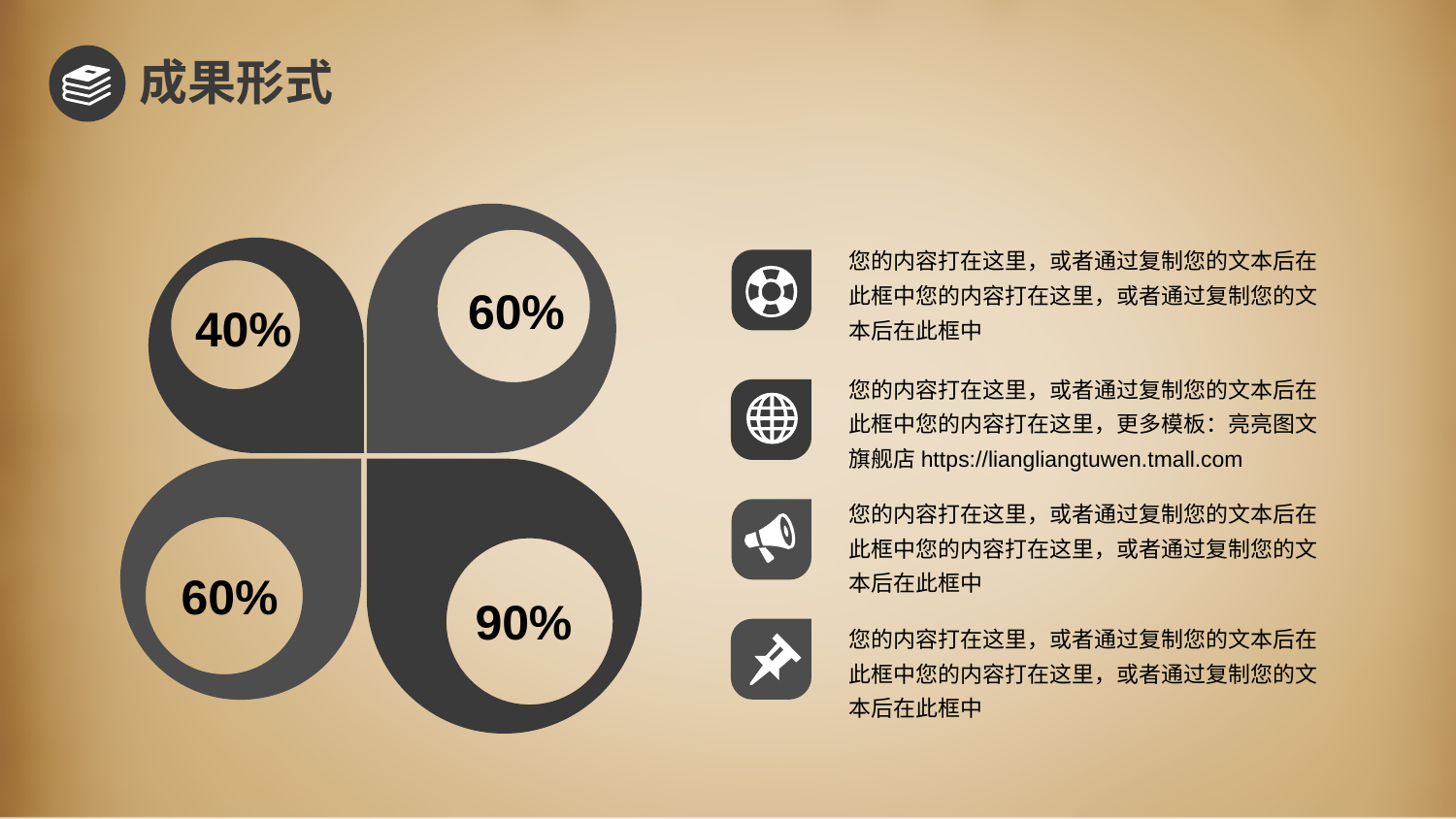

成果形式

60%
您的内容打在这里，或者通过复制您的文本后在此框中您的内容打在这里，或者通过复制您的文本后在此框中

40%

您的内容打在这里，或者通过复制您的文本后在此框中您的内容打在这里，更多模板：亮亮图文旗舰店https://liangliangtuwen.tmall.com

60%

90%
您的内容打在这里，或者通过复制您的文本后在此框中您的内容打在这里，或者通过复制您的文本后在此框中

您的内容打在这里，或者通过复制您的文本后在此框中您的内容打在这里，或者通过复制您的文本后在此框中